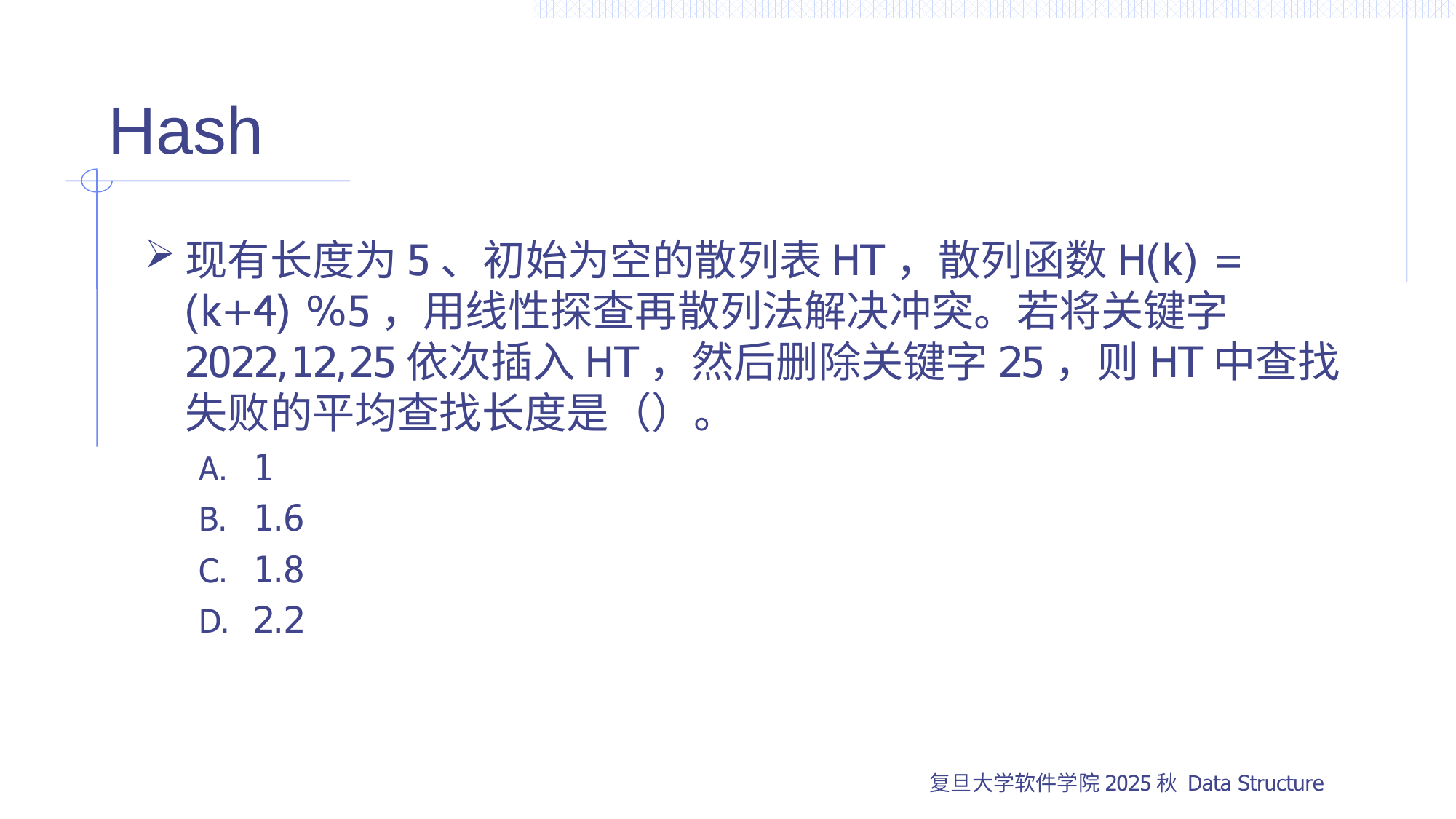

# Hash
现有长度为5、初始为空的散列表HT，散列函数H(k) = (k+4) %5，用线性探查再散列法解决冲突。若将关键字2022,12,25依次插入HT，然后删除关键字25，则HT中查找失败的平均查找长度是（）。
1
1.6
1.8
2.2